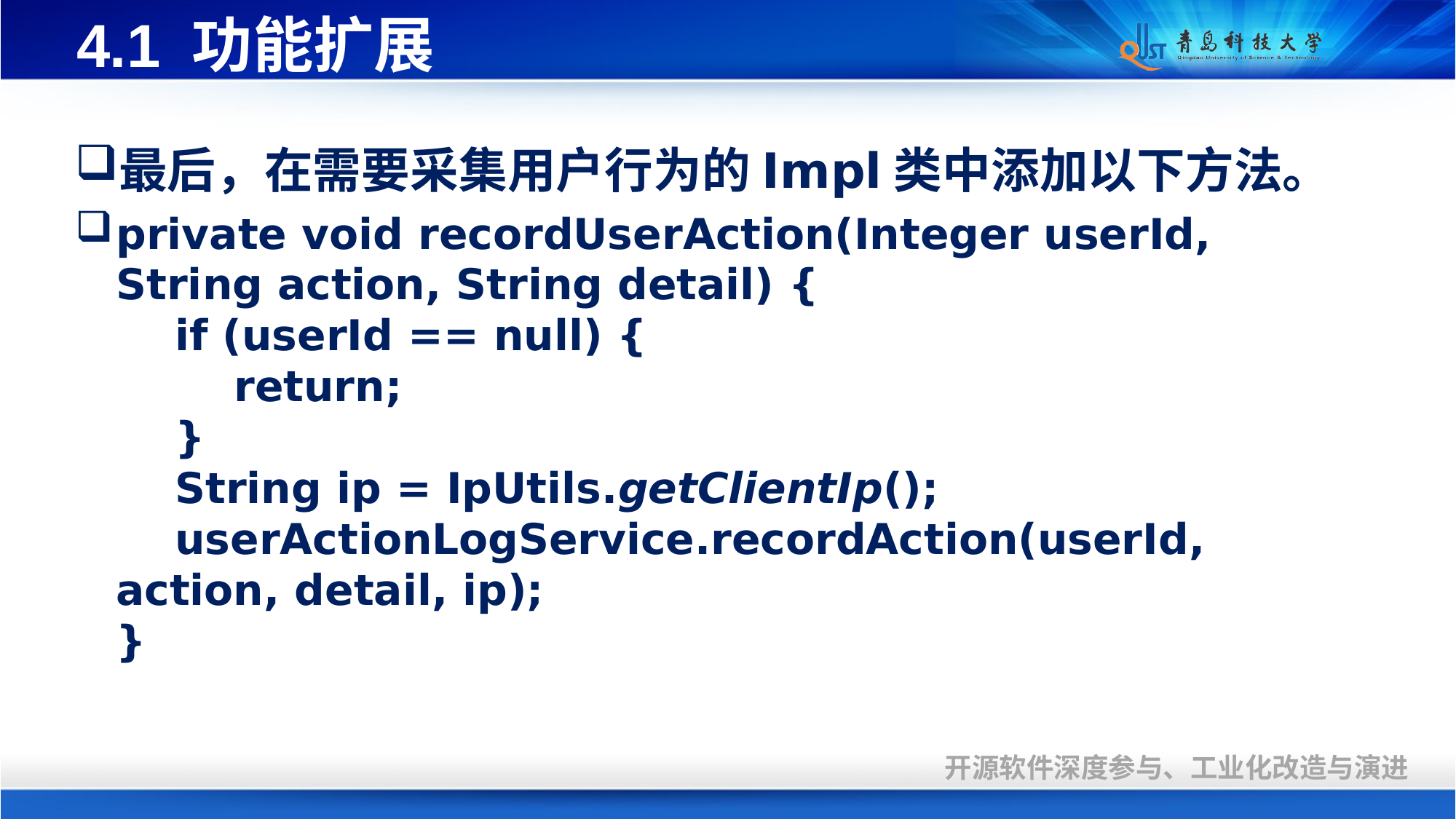

# 4.1 功能扩展
最后，在需要采集用户行为的Impl类中添加以下方法。
private void recordUserAction(Integer userId, String action, String detail) {
    if (userId == null) {
        return;
    }
    String ip = IpUtils.getClientIp();
    userActionLogService.recordAction(userId, action, detail, ip);
}